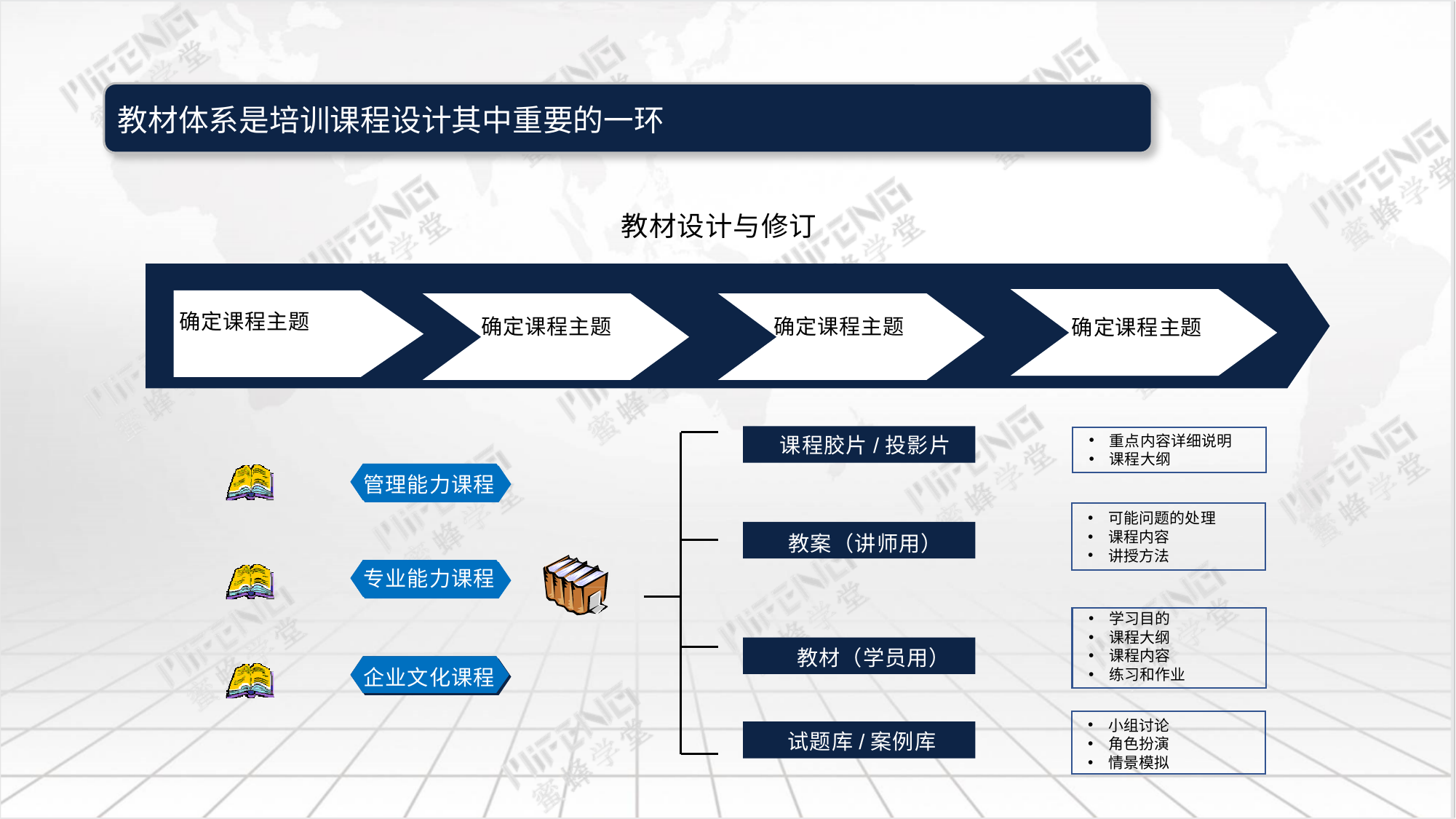

教材设计与修订

确定课程主题

确定课程主题

确定课程主题

确定课程主题

课程胶片/投影片

重点内容详细说明
课程大纲

管理能力课程

可能问题的处理
课程内容
讲授方法

教案（讲师用）

专业能力课程

学习目的
课程大纲
课程内容
练习和作业

教材（学员用）

企业文化课程

小组讨论
角色扮演
情景模拟

试题库/案例库